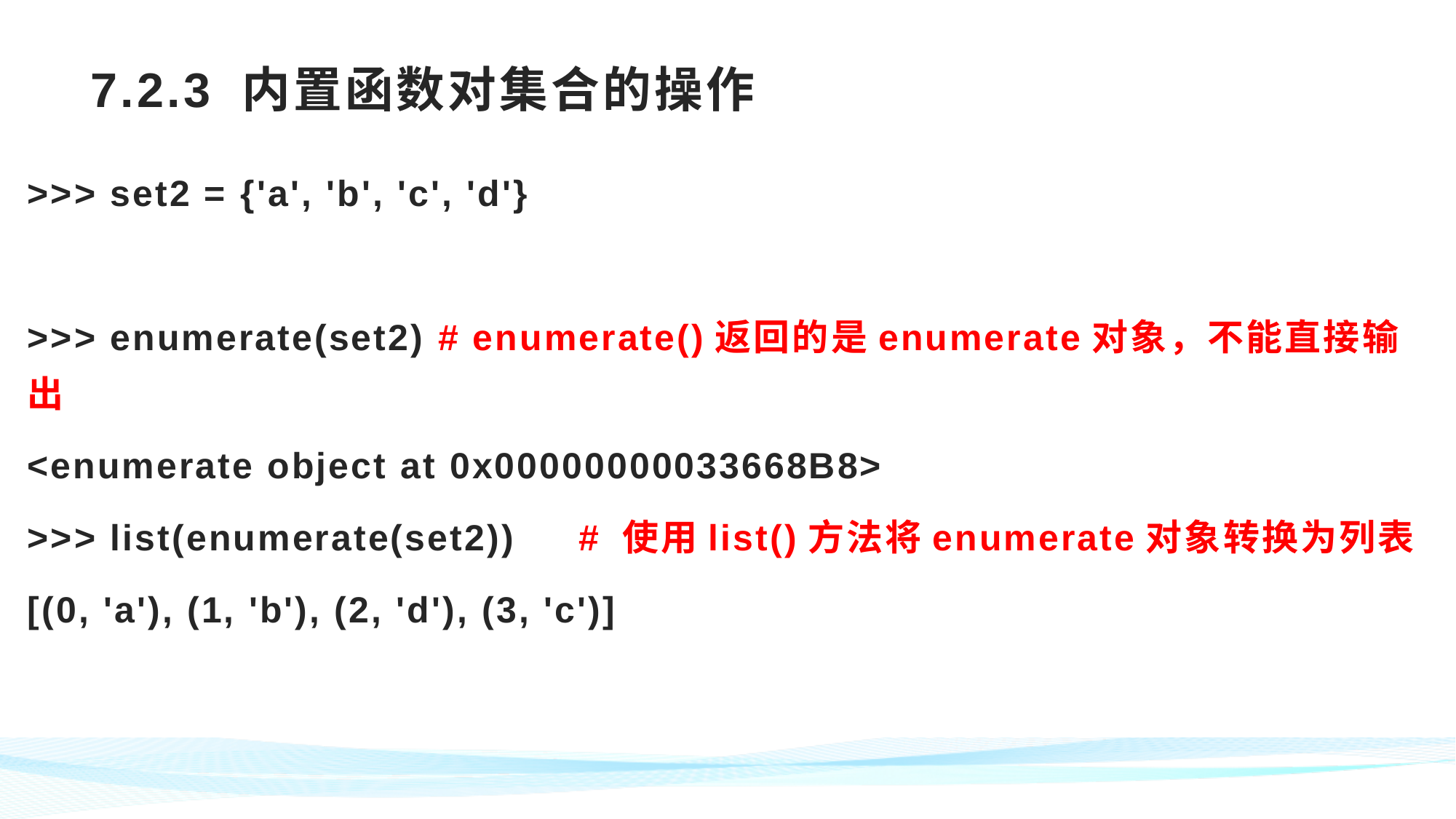

# 7.2.3 内置函数对集合的操作
>>> set2 = {'a', 'b', 'c', 'd'}

>>> enumerate(set2) # enumerate()返回的是enumerate对象，不能直接输出
<enumerate object at 0x00000000033668B8>
>>> list(enumerate(set2))     # 使用list()方法将enumerate对象转换为列表
[(0, 'a'), (1, 'b'), (2, 'd'), (3, 'c')]

74